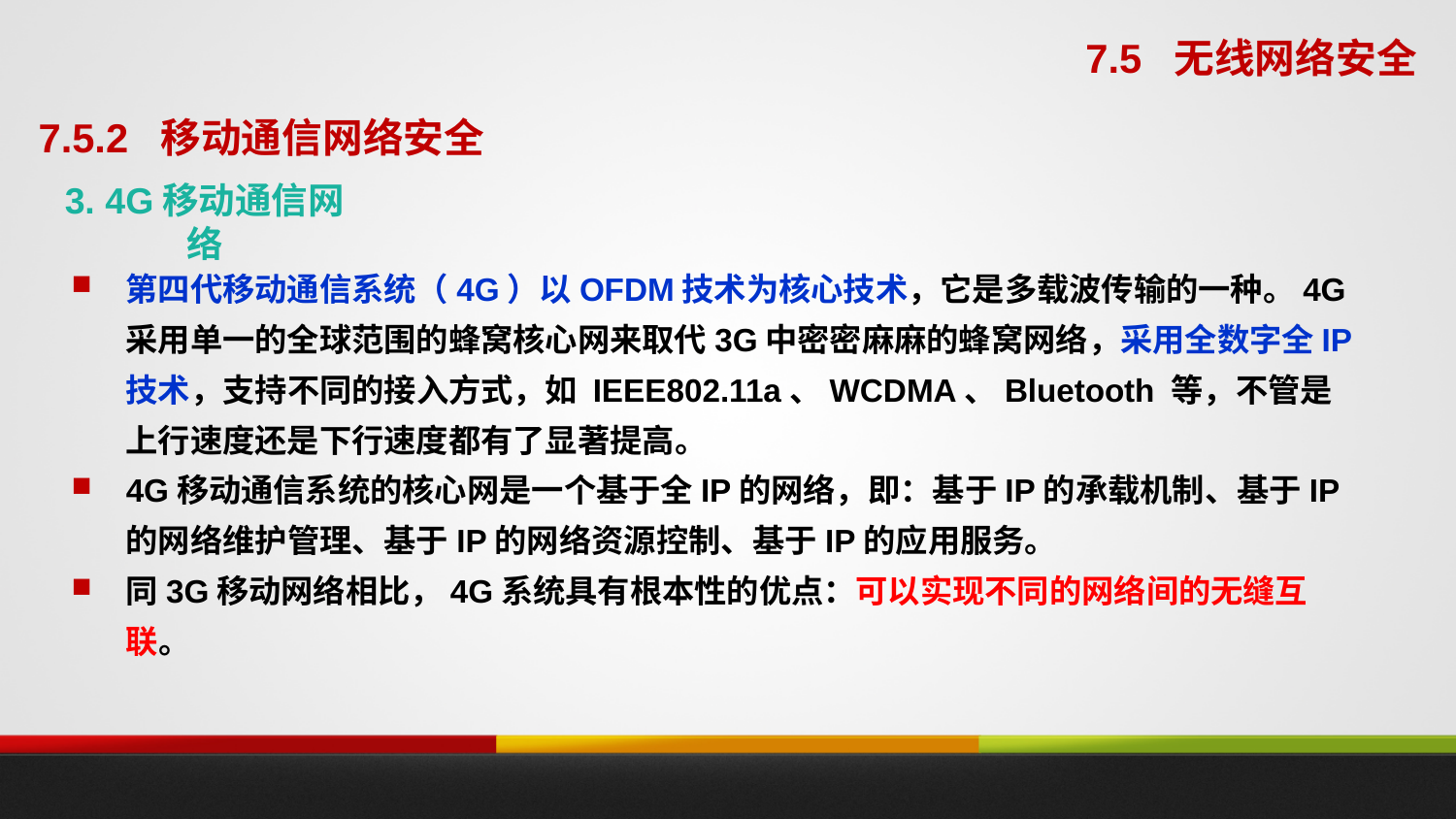

7.5  无线网络安全
7.5.2  移动通信网络安全
3. 4G移动通信网络
第四代移动通信系统（4G）以OFDM技术为核心技术，它是多载波传输的一种。4G采用单一的全球范围的蜂窝核心网来取代3G中密密麻麻的蜂窝网络，采用全数字全IP 技术，支持不同的接入方式，如 IEEE802.11a、WCDMA、Bluetooth 等，不管是上行速度还是下行速度都有了显著提高。
4G移动通信系统的核心网是一个基于全IP的网络，即：基于IP的承载机制、基于IP的网络维护管理、基于IP的网络资源控制、基于IP的应用服务。
同3G移动网络相比，4G系统具有根本性的优点：可以实现不同的网络间的无缝互联。